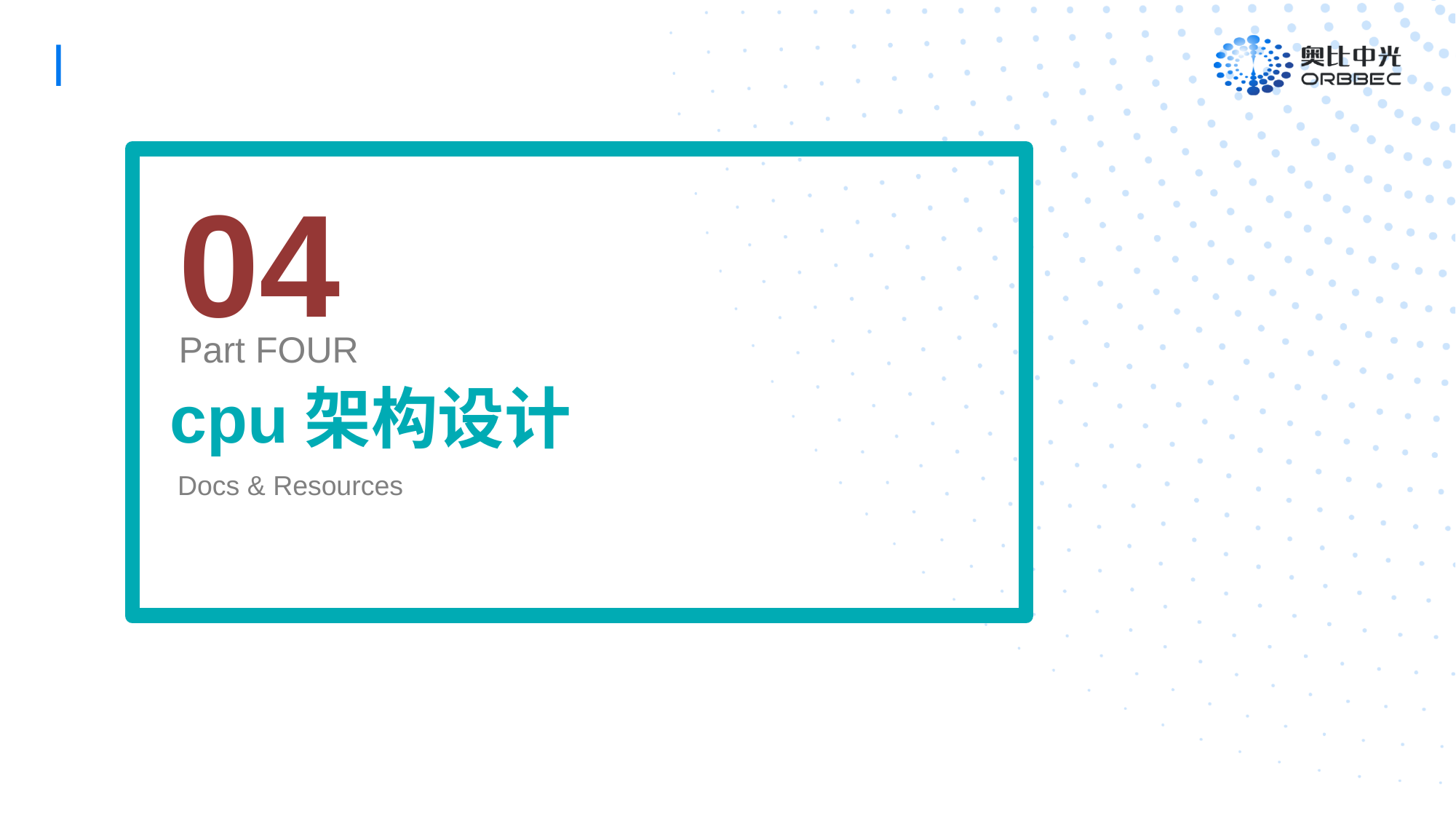

04
Part FOUR
cpu架构设计
Docs & Resources
38